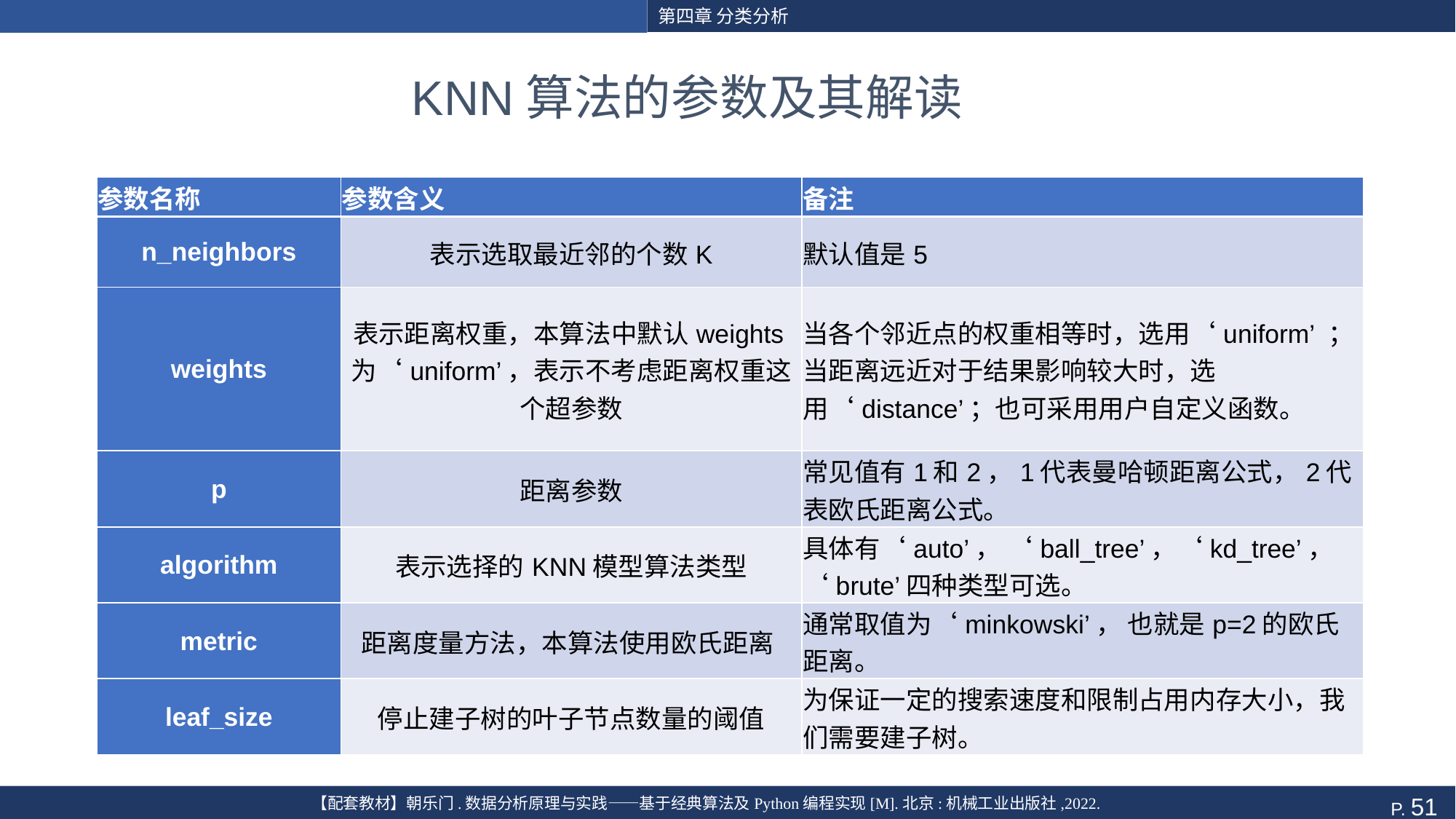

# KNN算法的参数及其解读
| 参数名称 | 参数含义 | 备注 |
| --- | --- | --- |
| n\_neighbors | 表示选取最近邻的个数K | 默认值是5 |
| weights | 表示距离权重，本算法中默认weights为‘uniform’，表示不考虑距离权重这个超参数 | 当各个邻近点的权重相等时，选用‘uniform’ ；当距离远近对于结果影响较大时，选用‘distance’；也可采用用户自定义函数。 |
| p | 距离参数 | 常见值有1和2，1代表曼哈顿距离公式，2代表欧氏距离公式。 |
| algorithm | 表示选择的KNN模型算法类型 | 具体有‘auto’， ‘ball\_tree’，‘kd\_tree’，‘brute’四种类型可选。 |
| metric | 距离度量方法，本算法使用欧氏距离 | 通常取值为‘minkowski’， 也就是p=2的欧氏距离。 |
| leaf\_size | 停止建子树的叶子节点数量的阈值 | 为保证一定的搜索速度和限制占用内存大小，我们需要建子树。 |